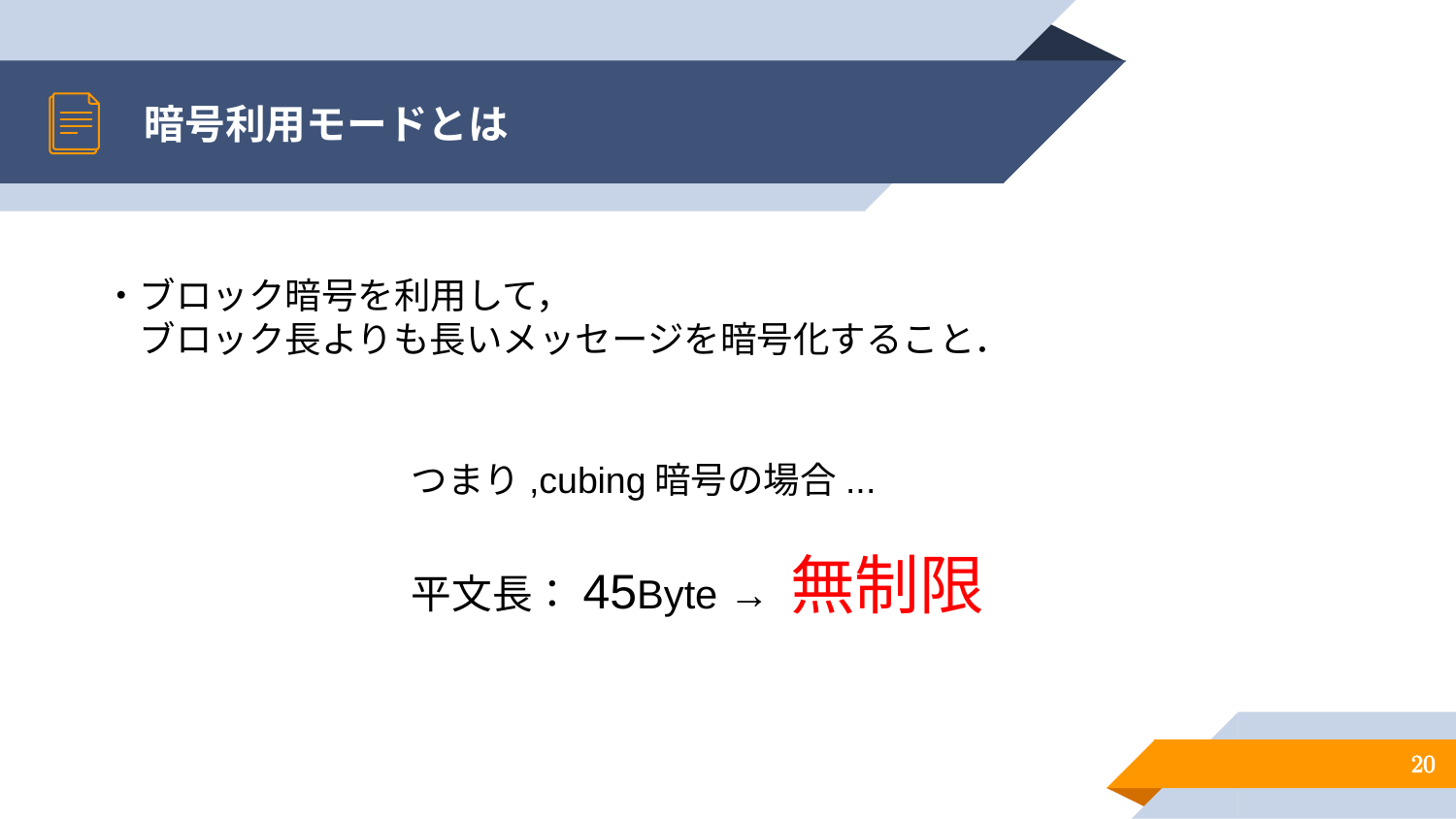

# 暗号利用モードとは

・ブロック暗号を利用して，
　ブロック長よりも長いメッセージを暗号化すること．
つまり,cubing暗号の場合...

平文長：45Byte → 無制限
20